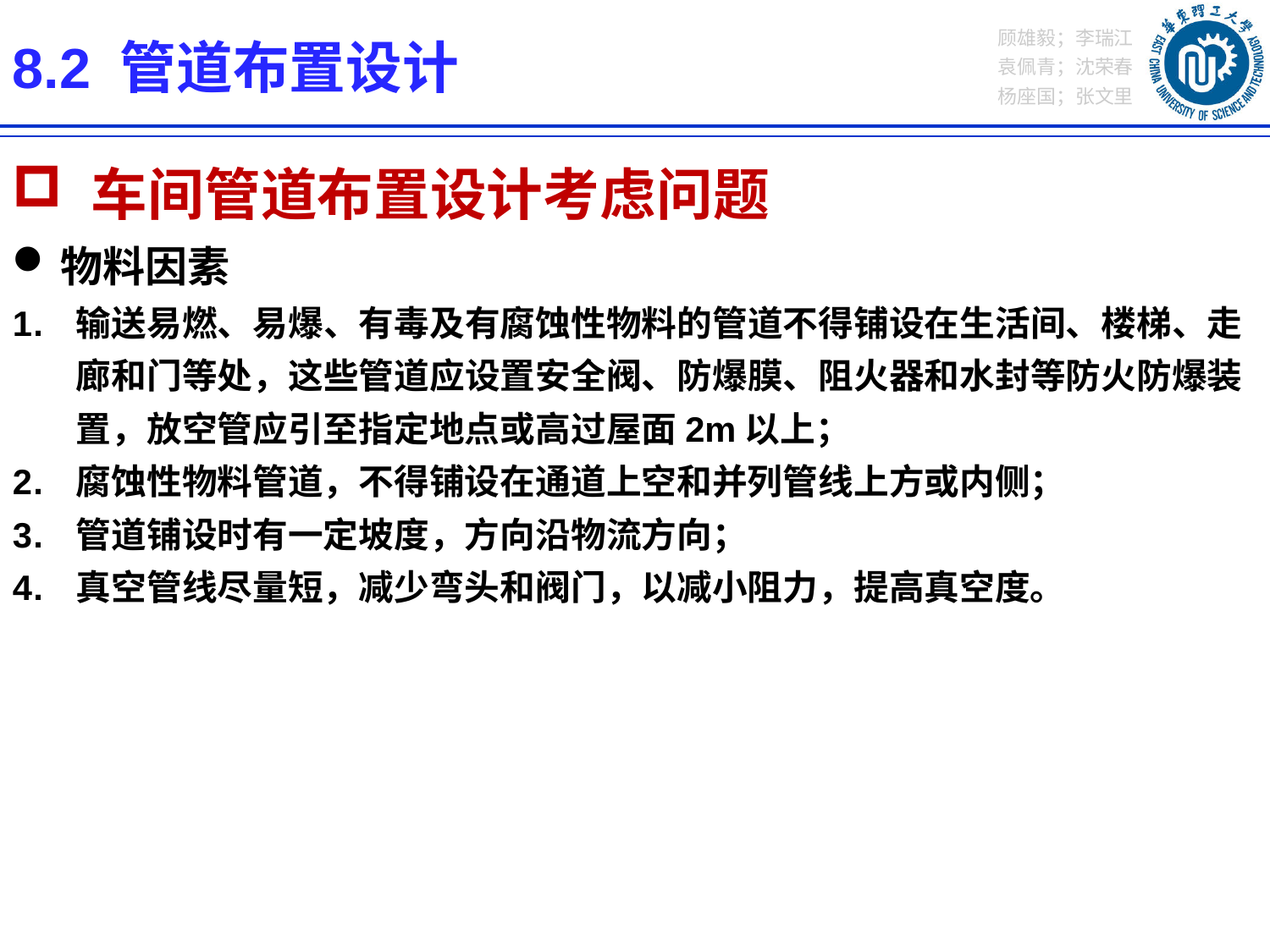

8.2 管道布置设计
 车间管道布置设计考虑问题
物料因素
输送易燃、易爆、有毒及有腐蚀性物料的管道不得铺设在生活间、楼梯、走廊和门等处，这些管道应设置安全阀、防爆膜、阻火器和水封等防火防爆装置，放空管应引至指定地点或高过屋面2m以上；
腐蚀性物料管道，不得铺设在通道上空和并列管线上方或内侧；
管道铺设时有一定坡度，方向沿物流方向；
真空管线尽量短，减少弯头和阀门，以减小阻力，提高真空度。